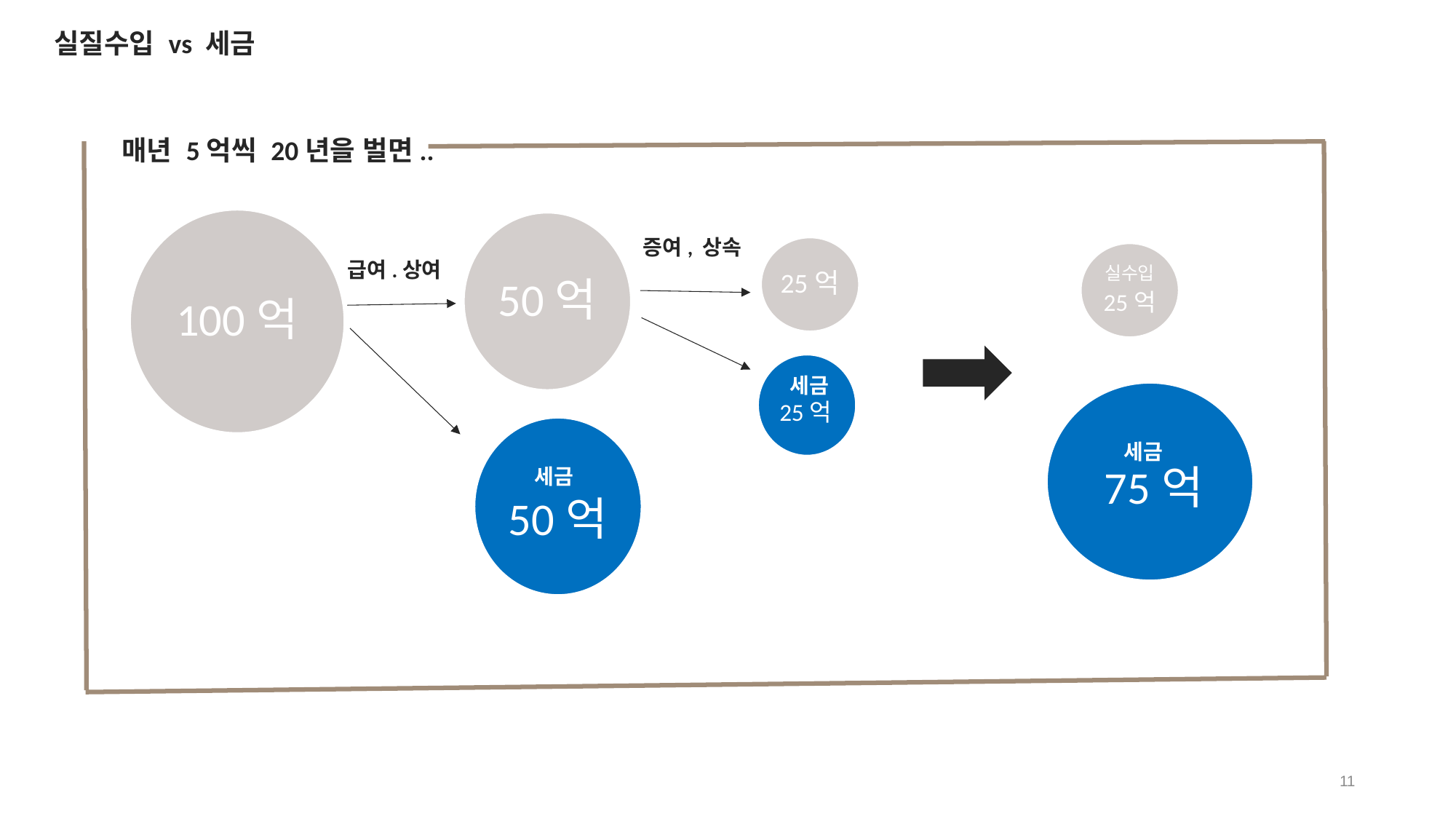

실질수입 vs 세금
매년 5억씩 20년을 벌면..

100억

50억
증여, 상속

25억

실수입
25억
급여.상여

25억
세금

75억

50억
세금
세금
11